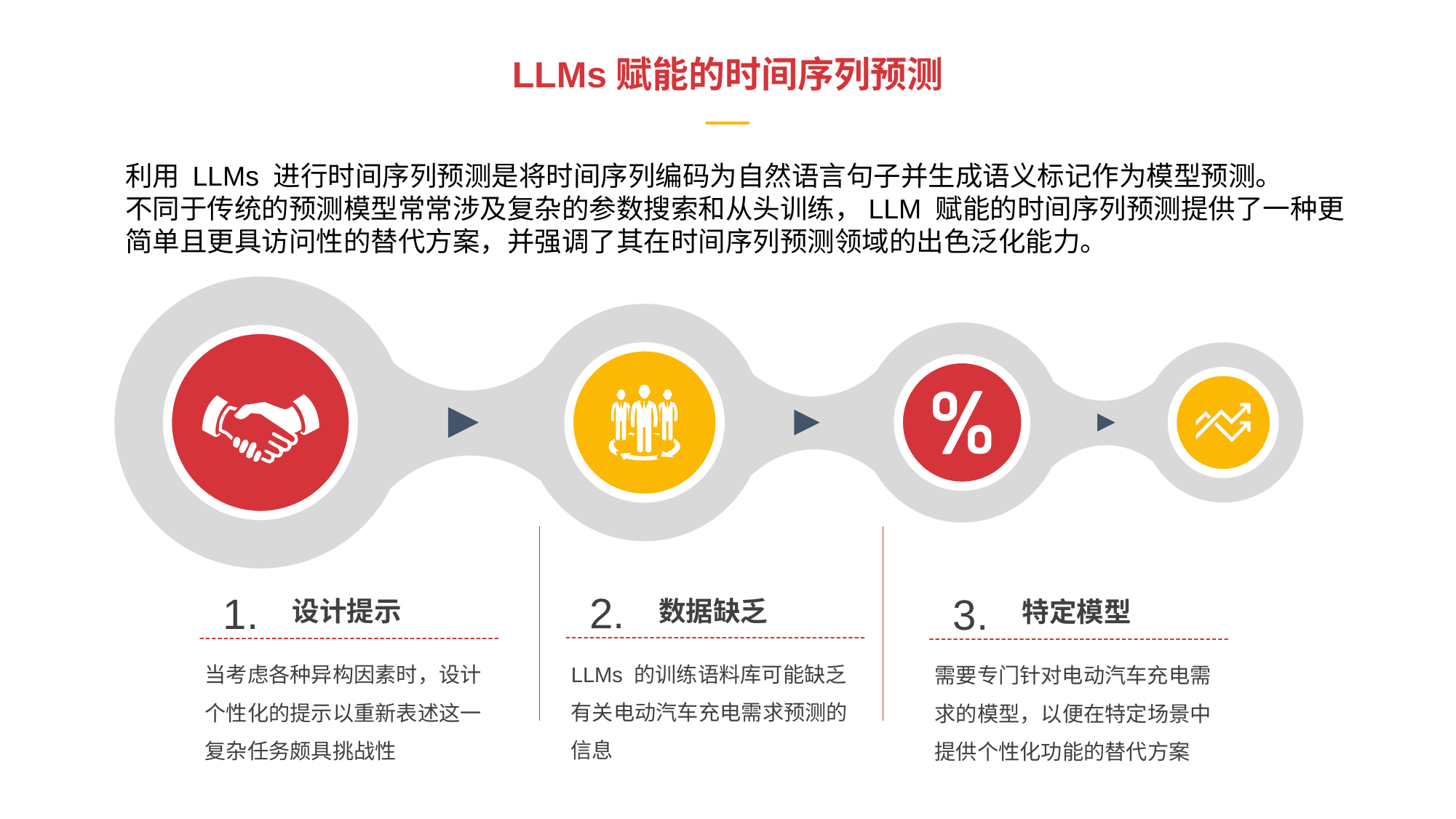

LLMs赋能的时间序列预测
利用 LLMs 进行时间序列预测是将时间序列编码为自然语言句子并生成语义标记作为模型预测。
不同于传统的预测模型常常涉及复杂的参数搜索和从头训练，LLM 赋能的时间序列预测提供了一种更简单且更具访问性的替代方案，并强调了其在时间序列预测领域的出色泛化能力。

2.
1.
3.
数据缺乏
设计提示
特定模型
LLMs 的训练语料库可能缺乏有关电动汽车充电需求预测的信息
当考虑各种异构因素时，设计个性化的提示以重新表述这一复杂任务颇具挑战性
需要专门针对电动汽车充电需求的模型，以便在特定场景中提供个性化功能的替代方案